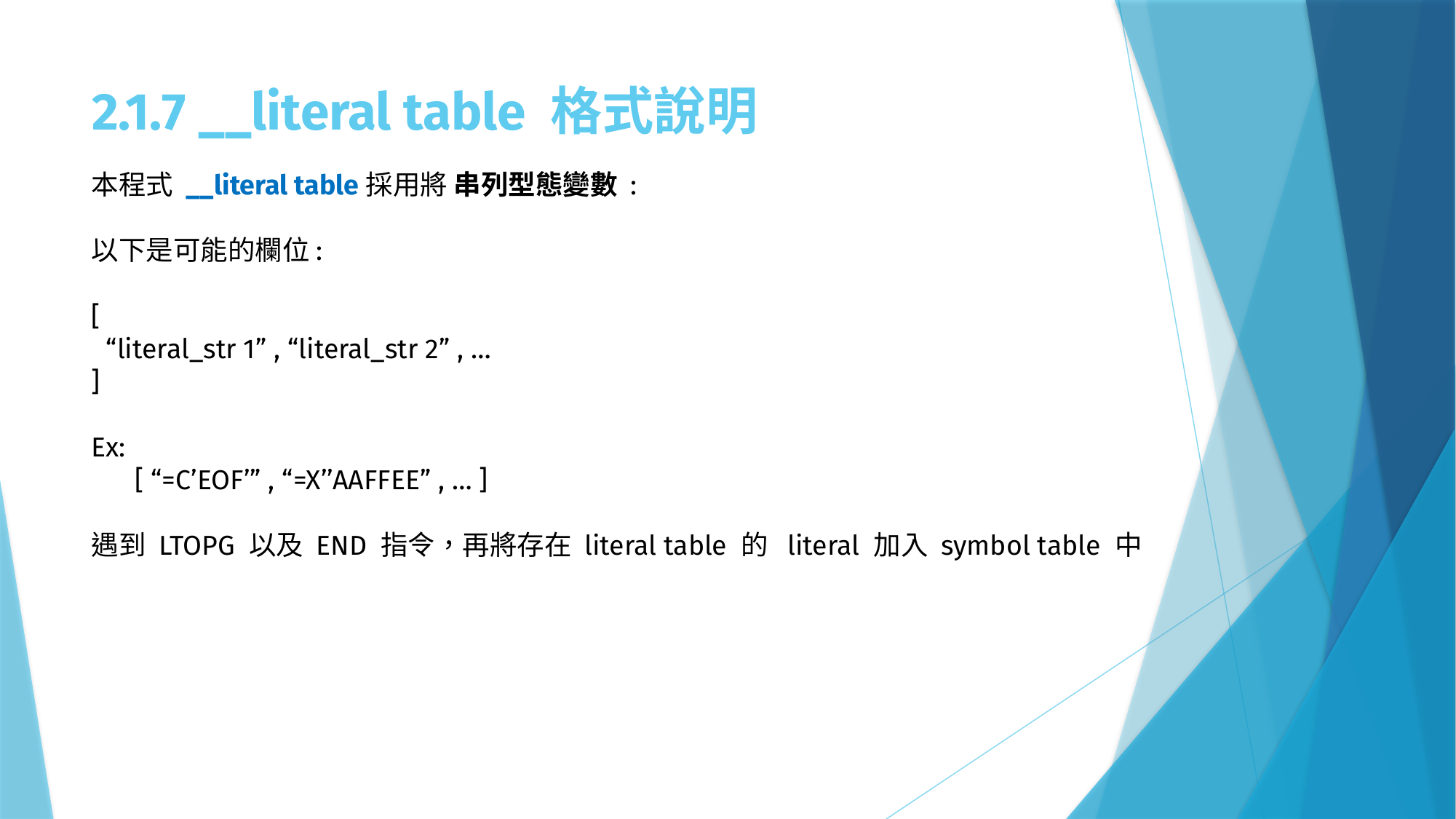

# 2.1.7 __literal table 格式說明
本程式 __literal table採用將 串列型態變數 :

以下是可能的欄位:

[
  “literal_str 1” , “literal_str 2” , …
]

Ex:
      [ “=C’EOF’” , “=X’’AAFFEE” , … ]

遇到 LTOPG 以及 END 指令，再將存在 literal table 的  literal 加入 symbol table 中